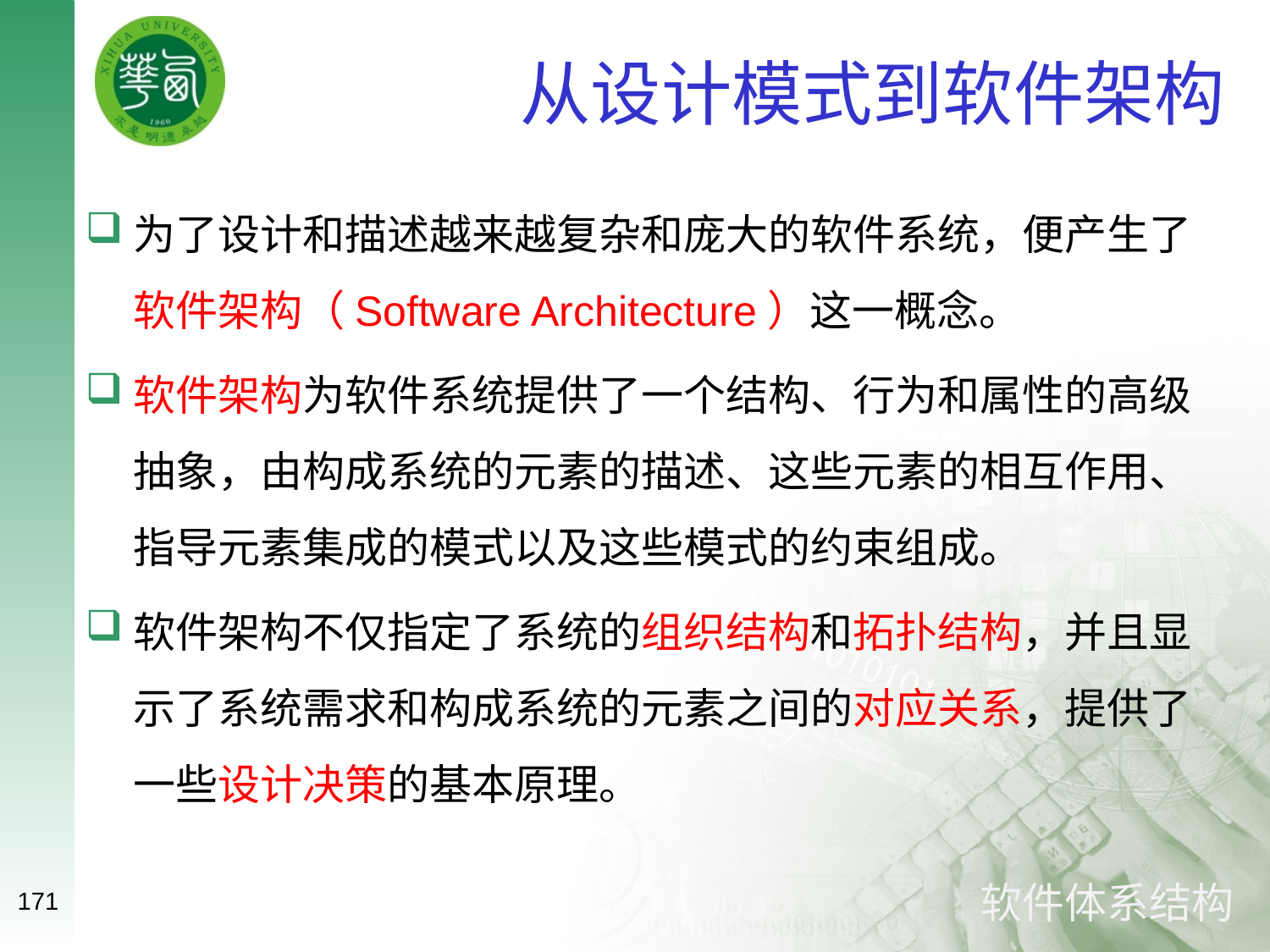

# 从设计模式到软件架构
为了设计和描述越来越复杂和庞大的软件系统，便产生了软件架构（Software Architecture）这一概念。
软件架构为软件系统提供了一个结构、行为和属性的高级抽象，由构成系统的元素的描述、这些元素的相互作用、指导元素集成的模式以及这些模式的约束组成。
软件架构不仅指定了系统的组织结构和拓扑结构，并且显示了系统需求和构成系统的元素之间的对应关系，提供了一些设计决策的基本原理。
171